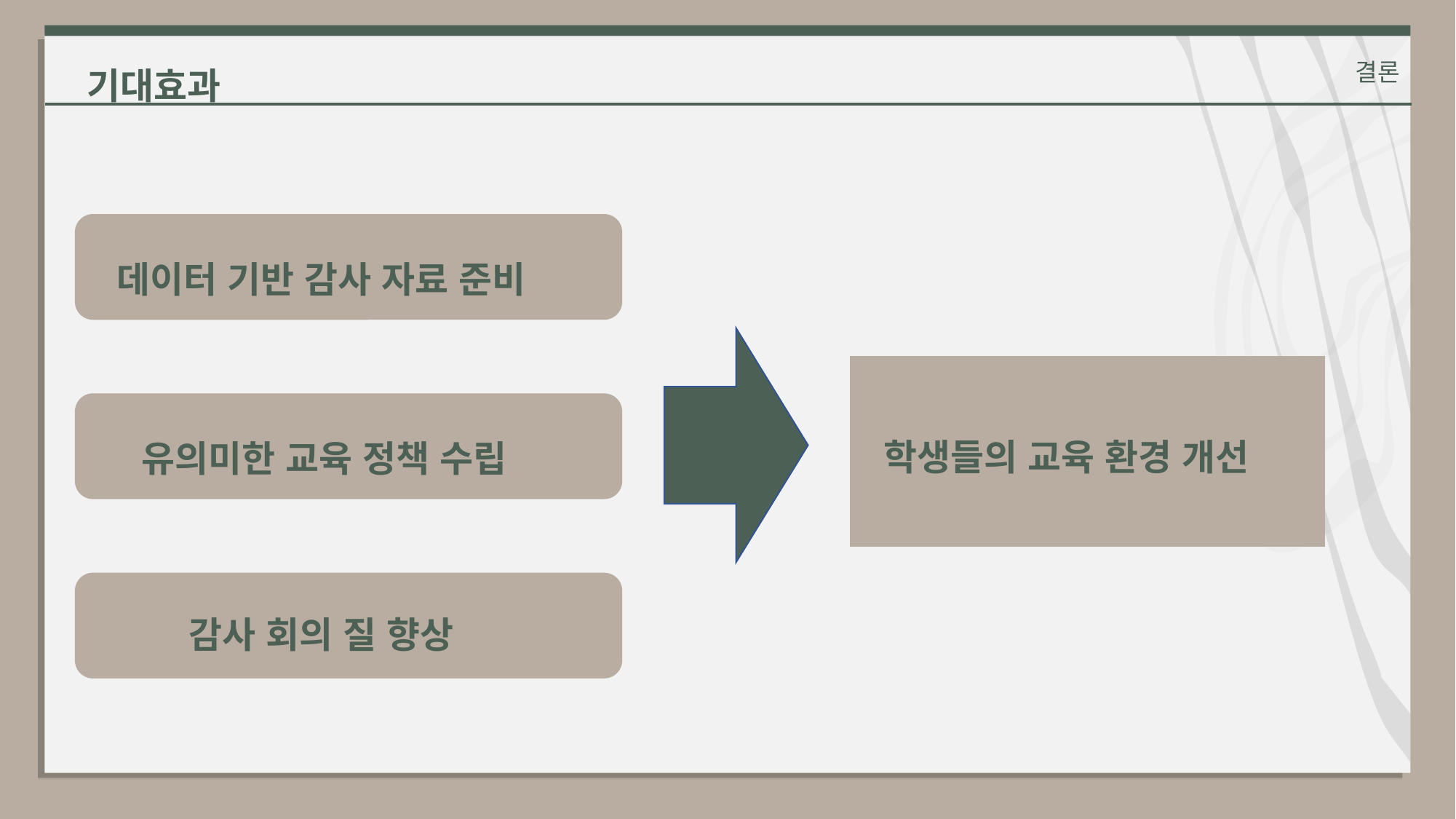

기대효과
결론

데이터 기반 감사 자료 준비

학생들의 교육 환경 개선
유의미한 교육 정책 수립

감사 회의 질 향상